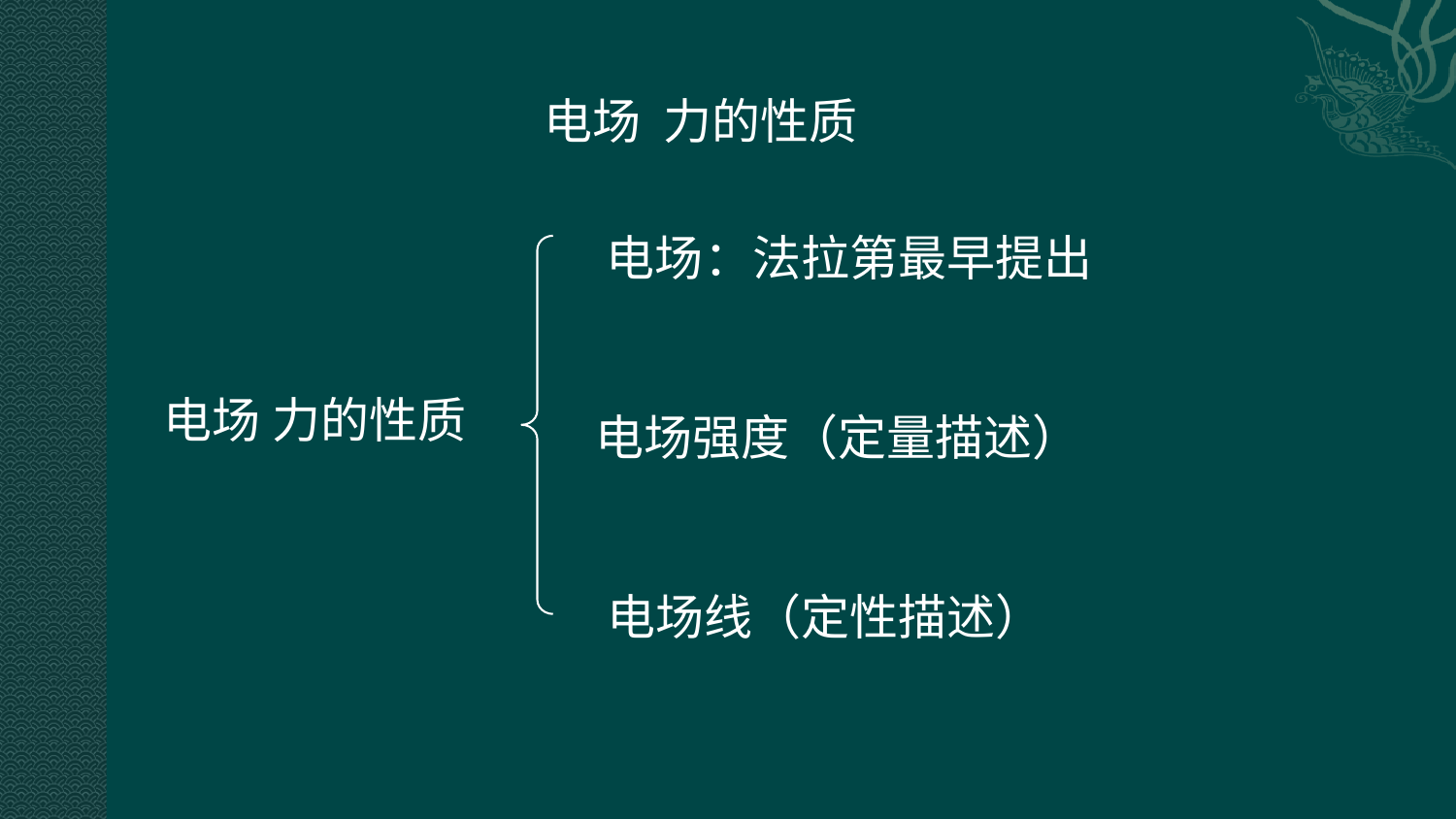

电场  力的性质
电场：法拉第最早提出

电场 力的性质
电场强度（定量描述）
电场线（定性描述）